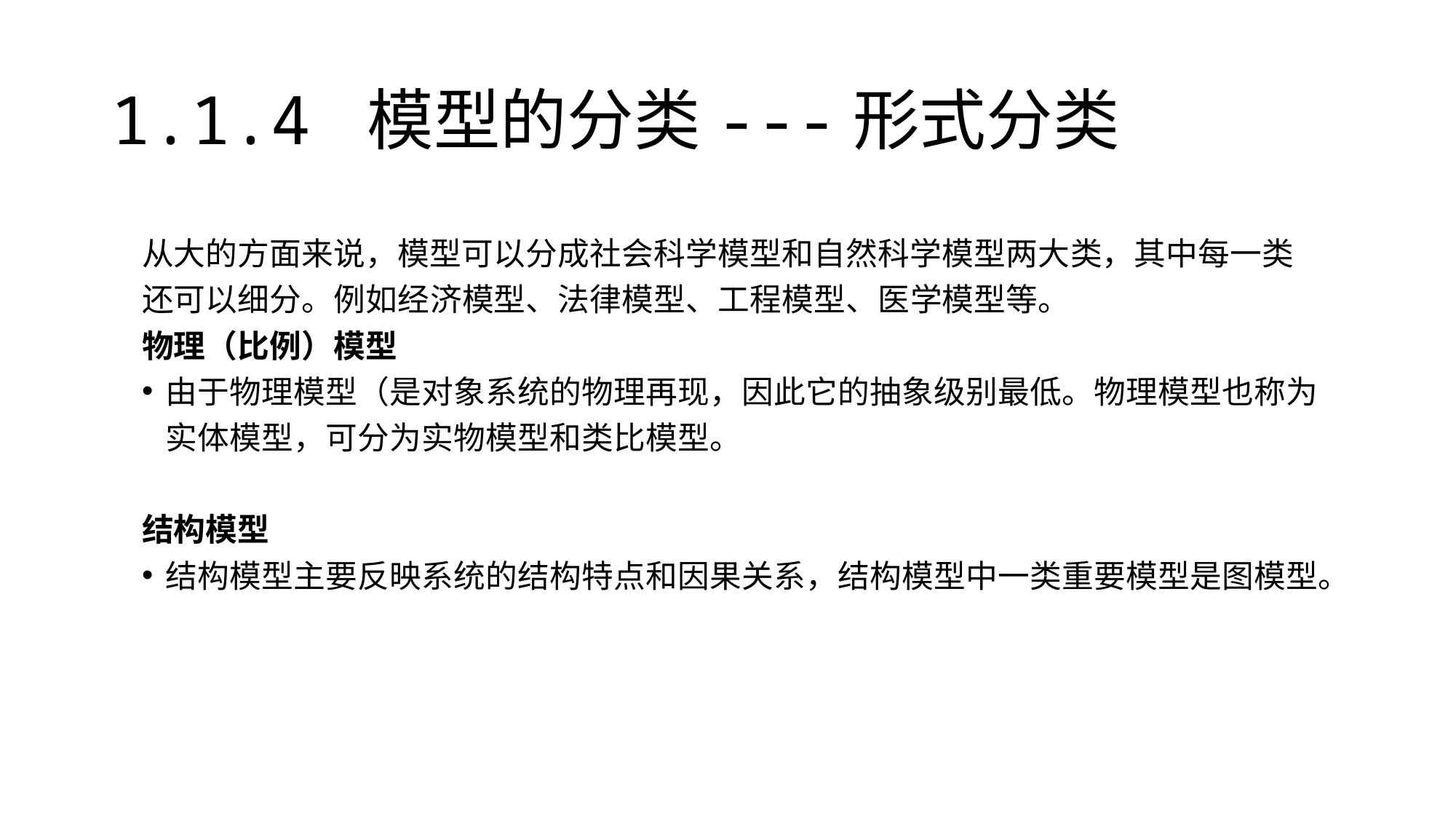

# 1.1.4 模型的分类---形式分类
从大的方面来说，模型可以分成社会科学模型和自然科学模型两大类，其中每一类还可以细分。例如经济模型、法律模型、工程模型、医学模型等。
物理（比例）模型
由于物理模型（是对象系统的物理再现，因此它的抽象级别最低。物理模型也称为实体模型，可分为实物模型和类比模型。

结构模型
结构模型主要反映系统的结构特点和因果关系，结构模型中一类重要模型是图模型。